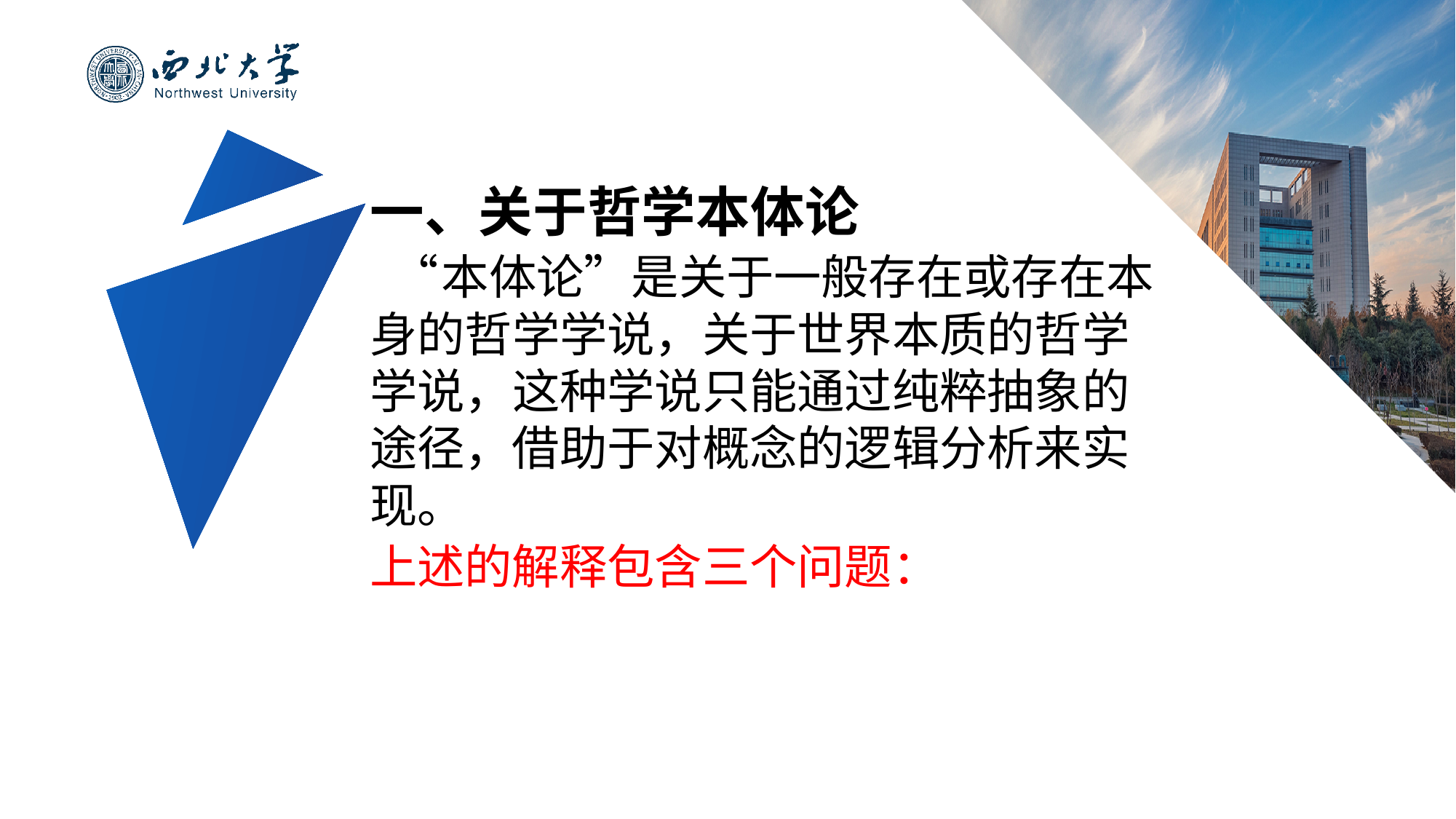

一、关于哲学本体论
  “本体论”是关于一般存在或存在本身的哲学学说，关于世界本质的哲学学说，这种学说只能通过纯粹抽象的途径，借助于对概念的逻辑分析来实现。
上述的解释包含三个问题：